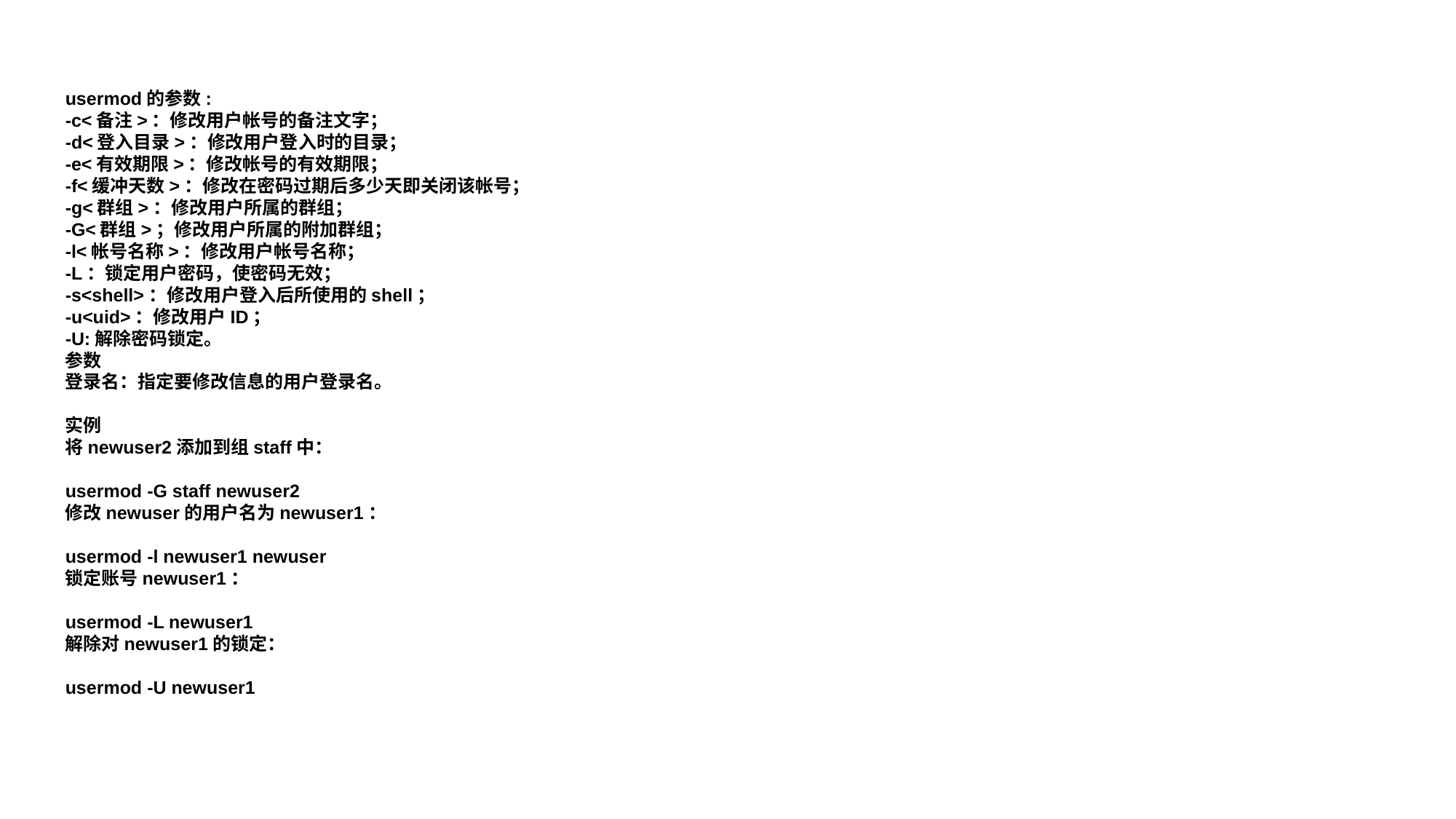

usermod的参数:
-c<备注>：修改用户帐号的备注文字；
-d<登入目录>：修改用户登入时的目录；
-e<有效期限>：修改帐号的有效期限；
-f<缓冲天数>：修改在密码过期后多少天即关闭该帐号；
-g<群组>：修改用户所属的群组；
-G<群组>；修改用户所属的附加群组；
-l<帐号名称>：修改用户帐号名称；
-L：锁定用户密码，使密码无效；
-s<shell>：修改用户登入后所使用的shell；
-u<uid>：修改用户ID；
-U:解除密码锁定。
参数
登录名：指定要修改信息的用户登录名。

实例
将newuser2添加到组staff中：

usermod -G staff newuser2
修改newuser的用户名为newuser1：

usermod -l newuser1 newuser
锁定账号newuser1：

usermod -L newuser1
解除对newuser1的锁定：

usermod -U newuser1